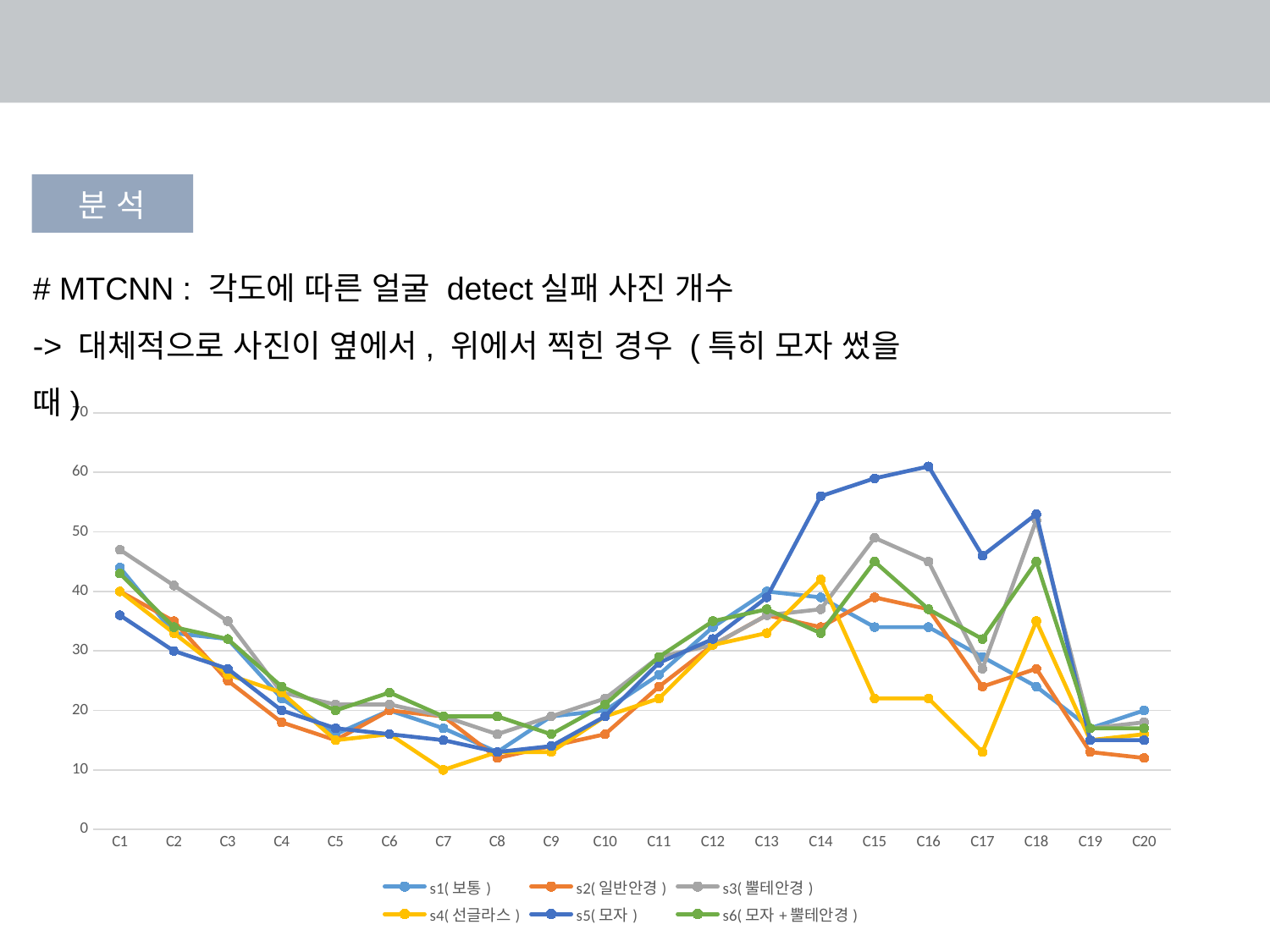

- 성능평가(MTCNN)

분 석
# MTCNN : 각도에 따른 얼굴 detect실패 사진 개수
-> 대체적으로 사진이 옆에서, 위에서 찍힌 경우 (특히 모자 썼을 때)

### Chart

| Category | s1(보통) | s2(일반안경) | s3(뿔테안경) | s4(선글라스) | s5(모자) | s6(모자+뿔테안경) |
|---|---|---|---|---|---|---|
| C1 | 44.0 | 40.0 | 47.0 | 40.0 | 36.0 | 43.0 |
| C2 | 33.0 | 35.0 | 41.0 | 33.0 | 30.0 | 34.0 |
| C3 | 32.0 | 25.0 | 35.0 | 26.0 | 27.0 | 32.0 |
| C4 | 22.0 | 18.0 | 23.0 | 23.0 | 20.0 | 24.0 |
| C5 | 16.0 | 15.0 | 21.0 | 15.0 | 17.0 | 20.0 |
| C6 | 20.0 | 20.0 | 21.0 | 16.0 | 16.0 | 23.0 |
| C7 | 17.0 | 19.0 | 19.0 | 10.0 | 15.0 | 19.0 |
| C8 | 13.0 | 12.0 | 16.0 | 13.0 | 13.0 | 19.0 |
| C9 | 19.0 | 14.0 | 19.0 | 13.0 | 14.0 | 16.0 |
| C10 | 20.0 | 16.0 | 22.0 | 19.0 | 19.0 | 21.0 |
| C11 | 26.0 | 24.0 | 29.0 | 22.0 | 28.0 | 29.0 |
| C12 | 34.0 | 31.0 | 31.0 | 31.0 | 32.0 | 35.0 |
| C13 | 40.0 | 36.0 | 36.0 | 33.0 | 39.0 | 37.0 |
| C14 | 39.0 | 34.0 | 37.0 | 42.0 | 56.0 | 33.0 |
| C15 | 34.0 | 39.0 | 49.0 | 22.0 | 59.0 | 45.0 |
| C16 | 34.0 | 37.0 | 45.0 | 22.0 | 61.0 | 37.0 |
| C17 | 29.0 | 24.0 | 27.0 | 13.0 | 46.0 | 32.0 |
| C18 | 24.0 | 27.0 | 52.0 | 35.0 | 53.0 | 45.0 |
| C19 | 17.0 | 13.0 | 17.0 | 15.0 | 15.0 | 17.0 |
| C20 | 20.0 | 12.0 | 18.0 | 16.0 | 15.0 | 17.0 |